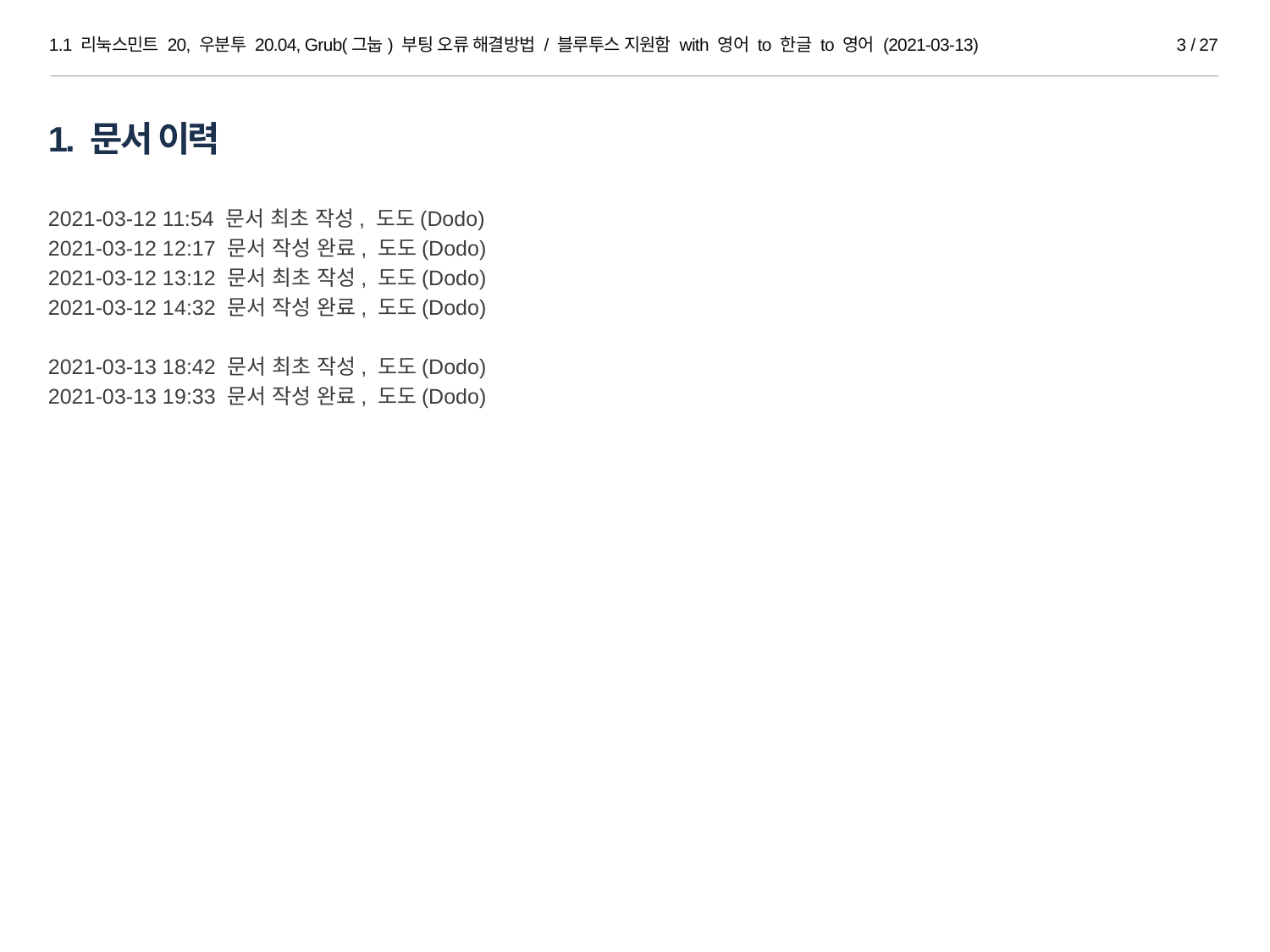

1.1 리눅스민트 20, 우분투 20.04, Grub(그눕) 부팅 오류 해결방법 / 블루투스 지원함 with 영어 to 한글 to 영어 (2021-03-13)
3 / 27

1. 문서 이력
2021-03-12 11:54 문서 최초 작성, 도도(Dodo)
2021-03-12 12:17 문서 작성 완료, 도도(Dodo)
2021-03-12 13:12 문서 최초 작성, 도도(Dodo)
2021-03-12 14:32 문서 작성 완료, 도도(Dodo)

2021-03-13 18:42 문서 최초 작성, 도도(Dodo)
2021-03-13 19:33 문서 작성 완료, 도도(Dodo)